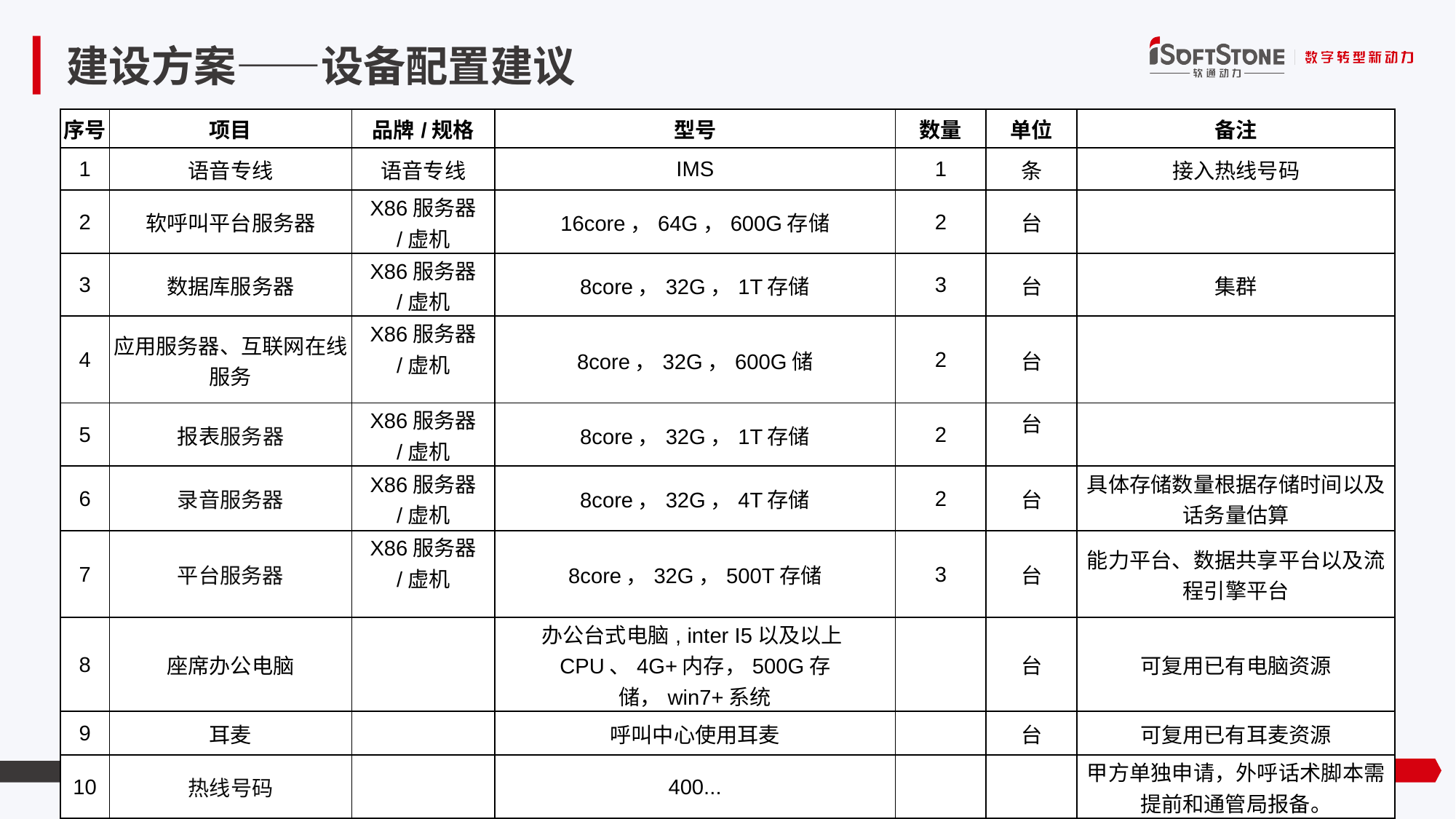

# 建设方案——设备配置建议
| 序号 | 项目 | 品牌/规格 | 型号 | 数量 | 单位 | 备注 |
| --- | --- | --- | --- | --- | --- | --- |
| 1 | 语音专线 | 语音专线 | IMS | 1 | 条 | 接入热线号码 |
| 2 | 软呼叫平台服务器 | X86服务器 /虚机 | 16core，64G，600G存储 | 2 | 台 |  |
| 3 | 数据库服务器 | X86服务器 /虚机 | 8core，32G，1T存储 | 3 | 台 | 集群 |
| 4 | 应用服务器、互联网在线服务 | X86服务器 /虚机 | 8core，32G，600G储 | 2 | 台 |  |
| 5 | 报表服务器 | X86服务器 /虚机 | 8core，32G，1T存储 | 2 | 台 |  |
| 6 | 录音服务器 | X86服务器 /虚机 | 8core，32G，4T存储 | 2 | 台 | 具体存储数量根据存储时间以及话务量估算 |
| 7 | 平台服务器 | X86服务器 /虚机 | 8core，32G，500T存储 | 3 | 台 | 能力平台、数据共享平台以及流程引擎平台 |
| 8 | 座席办公电脑 |  | 办公台式电脑, inter I5以及以上CPU、4G+内存，500G存储，win7+系统 |  | 台 | 可复用已有电脑资源 |
| 9 | 耳麦 |  | 呼叫中心使用耳麦 |  | 台 | 可复用已有耳麦资源 |
| 10 | 热线号码 |  | 400... |  |  | 甲方单独申请，外呼话术脚本需提前和通管局报备。 |
6